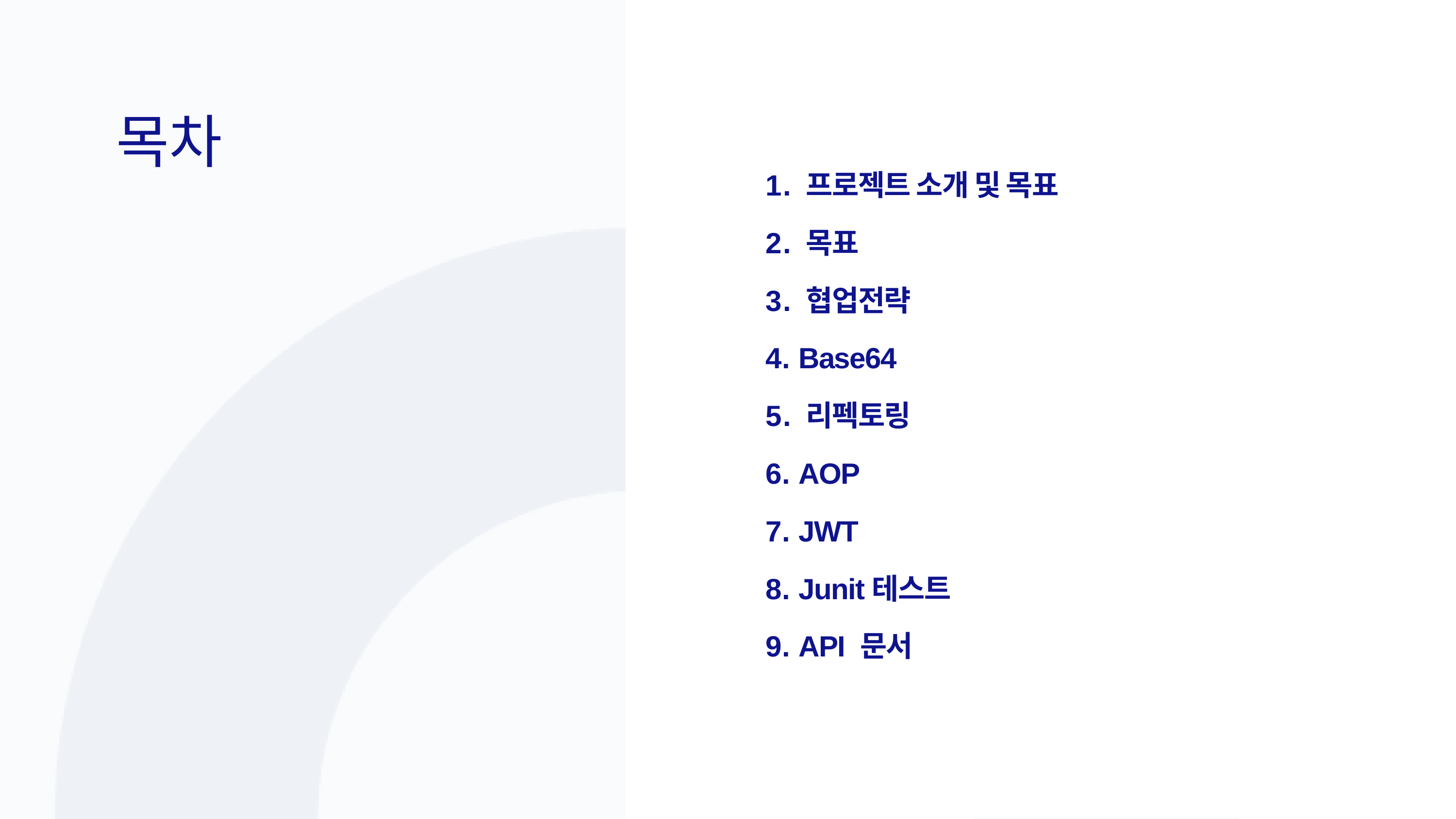

목차
 프로젝트 소개 및 목표
 목표
 협업전략
 Base64
 리펙토링
 AOP
 JWT
 Junit테스트
 API 문서